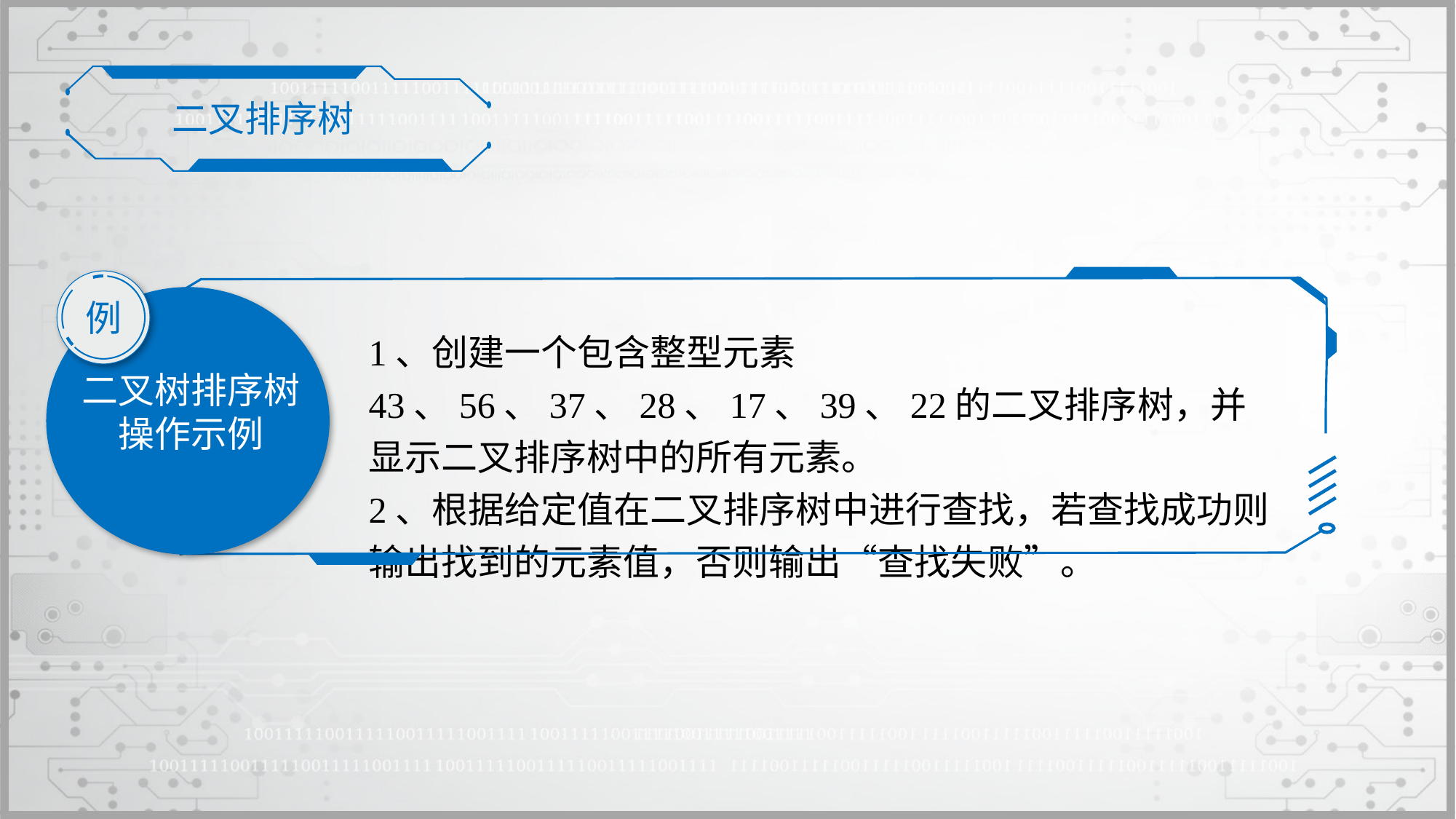

二叉排序树

例

二叉树排序树操作示例
1、创建一个包含整型元素43、56、37、28、17、39、22的二叉排序树，并显示二叉排序树中的所有元素。
2、根据给定值在二叉排序树中进行查找，若查找成功则输出找到的元素值，否则输出“查找失败”。